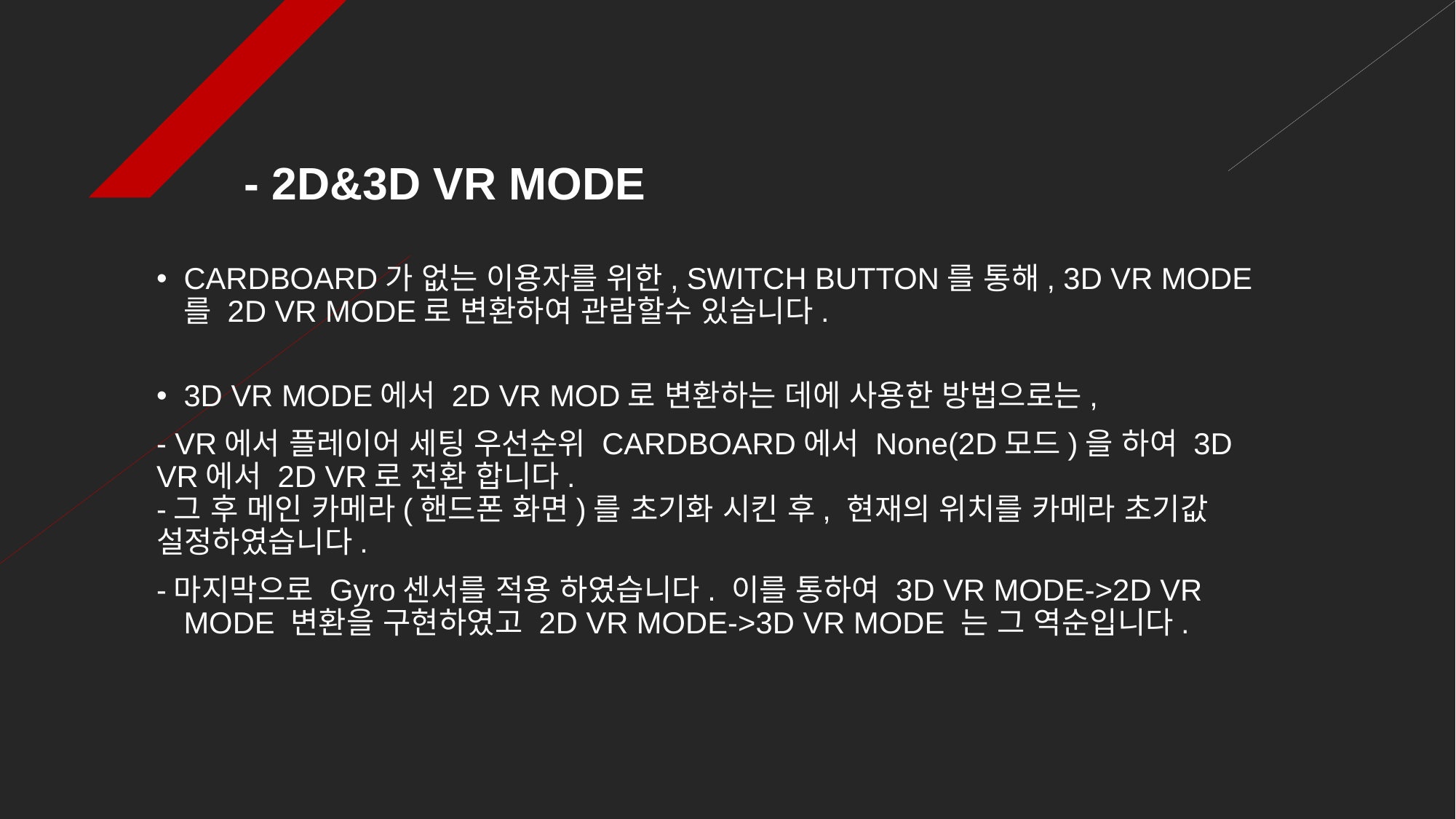

# - 2D&3D VR MODE
CARDBOARD가 없는 이용자를 위한, SWITCH BUTTON를 통해, 3D VR MODE를 2D VR MODE로 변환하여 관람할수 있습니다.
3D VR MODE에서 2D VR MOD로 변환하는 데에 사용한 방법으로는,
- VR에서 플레이어 세팅 우선순위 CARDBOARD에서 None(2D모드)을 하여 3D
VR에서 2D VR로 전환 합니다.
-그 후 메인 카메라(핸드폰 화면)를 초기화 시킨 후, 현재의 위치를 카메라 초기값 설정하였습니다.
-마지막으로 Gyro센서를 적용 하였습니다. 이를 통하여 3D VR MODE->2D VR MODE 변환을 구현하였고 2D VR MODE->3D VR MODE 는 그 역순입니다.